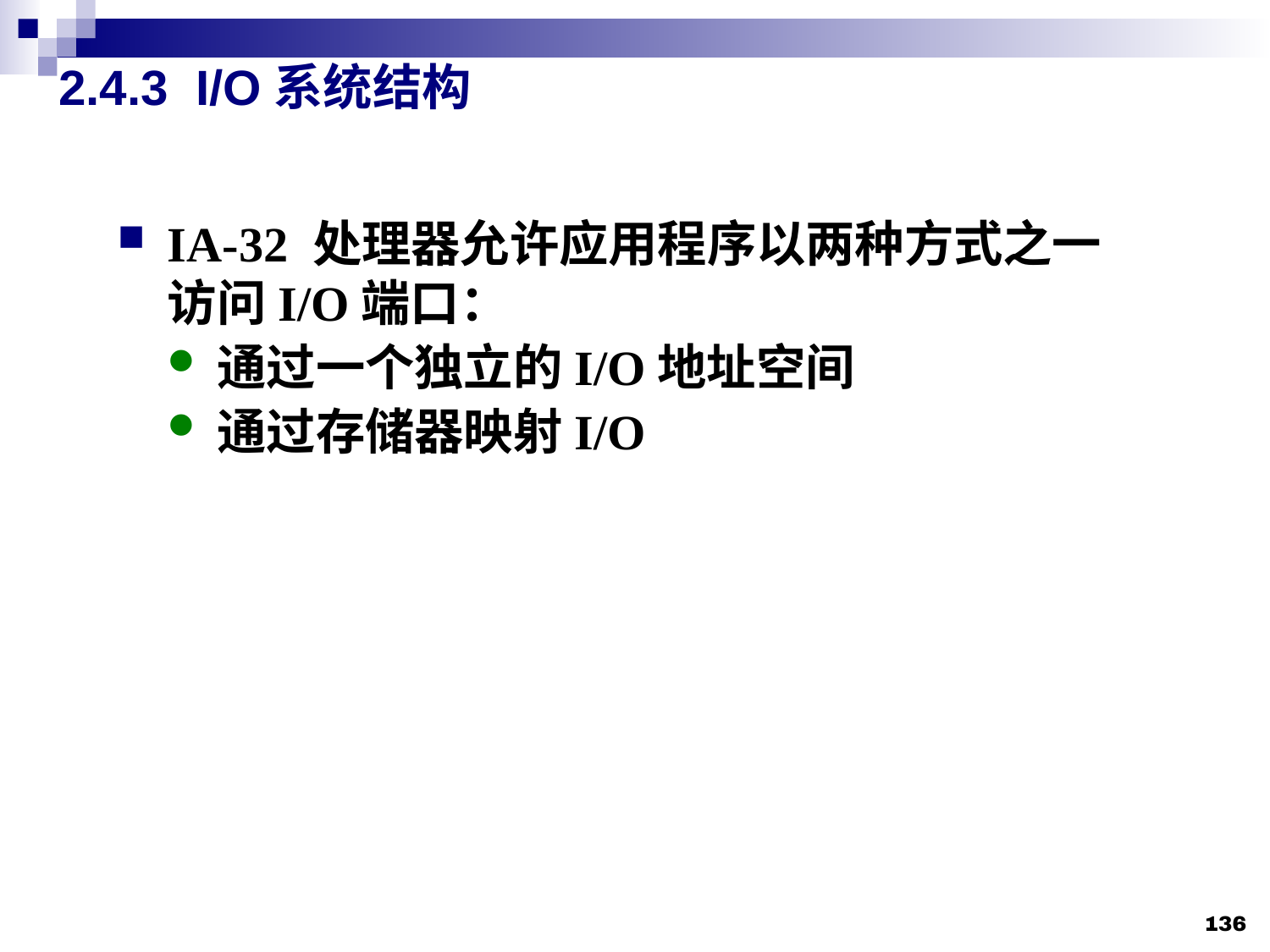

# 2.4.3  I/O系统结构
IA-32 处理器允许应用程序以两种方式之一访问I/O端口：
通过一个独立的I/O地址空间
通过存储器映射I/O
136